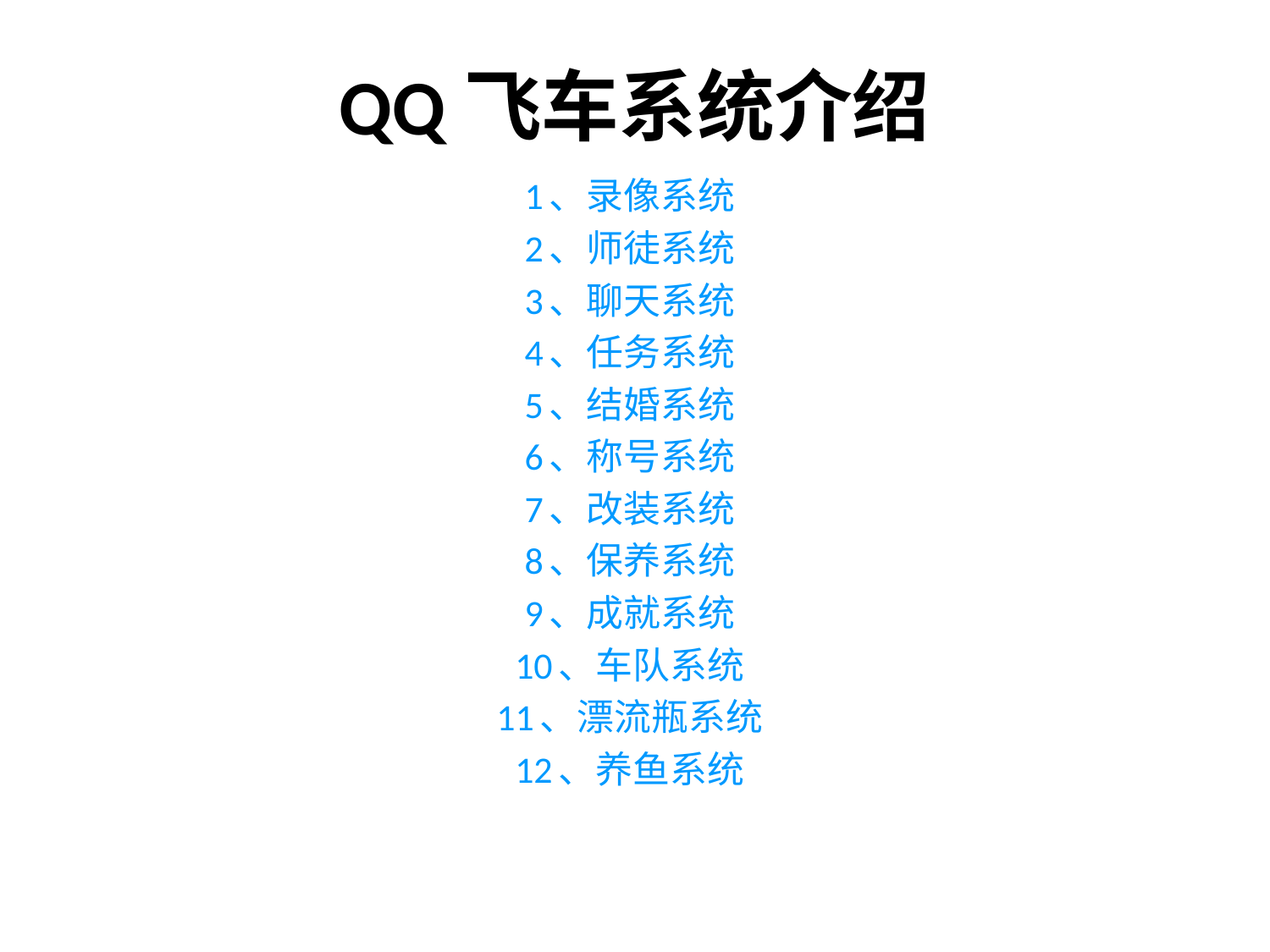

# QQ飞车系统介绍
1、录像系统
2、师徒系统
3、聊天系统
4、任务系统
5、结婚系统
6、称号系统
7、改装系统
8、保养系统
9、成就系统
10、车队系统
11、漂流瓶系统
12、养鱼系统